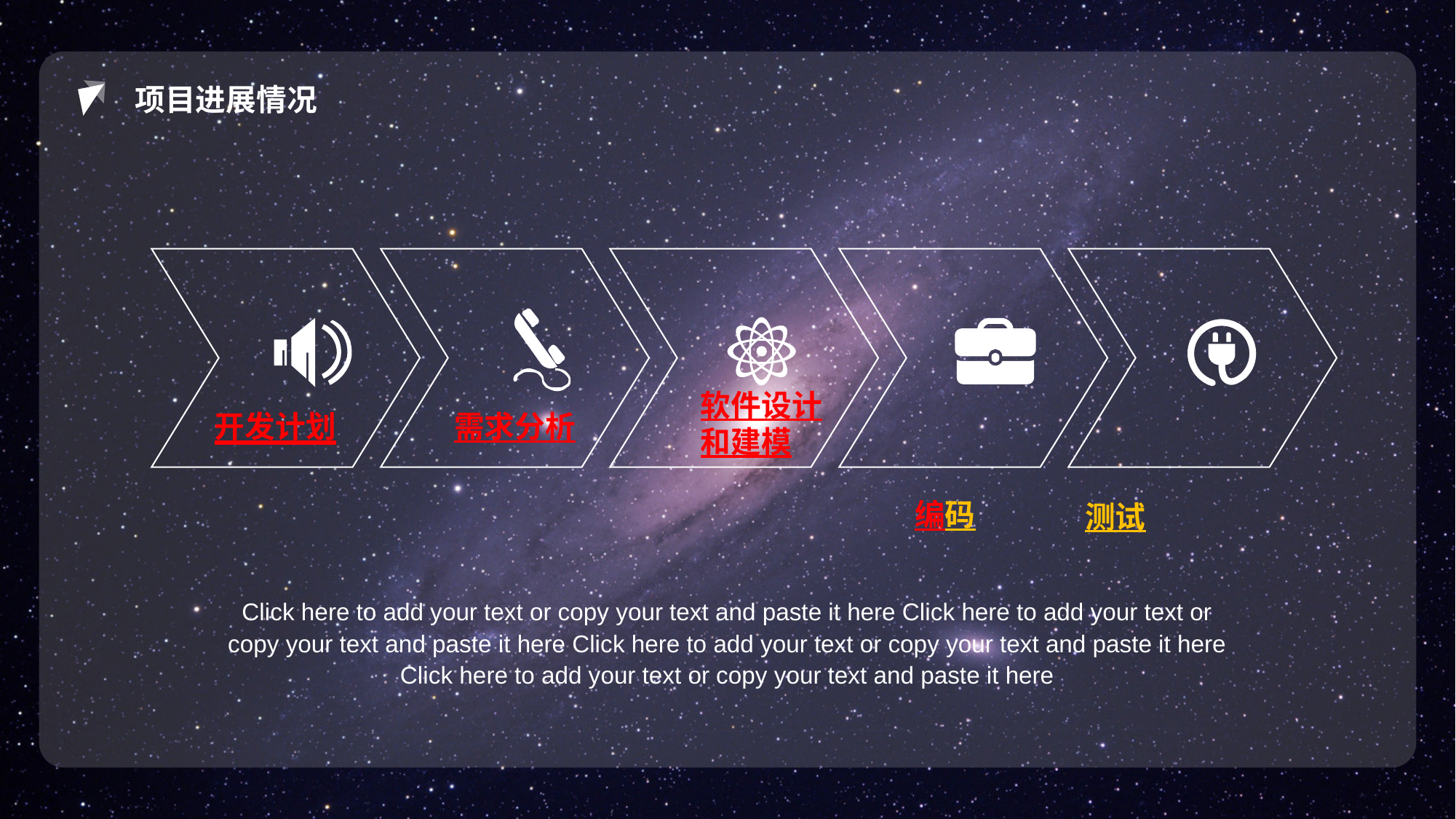

项目进展情况

软件设计
和建模
开发计划
需求分析
编码
测试
Click here to add your text or copy your text and paste it here Click here to add your text or copy your text and paste it here Click here to add your text or copy your text and paste it here Click here to add your text or copy your text and paste it here